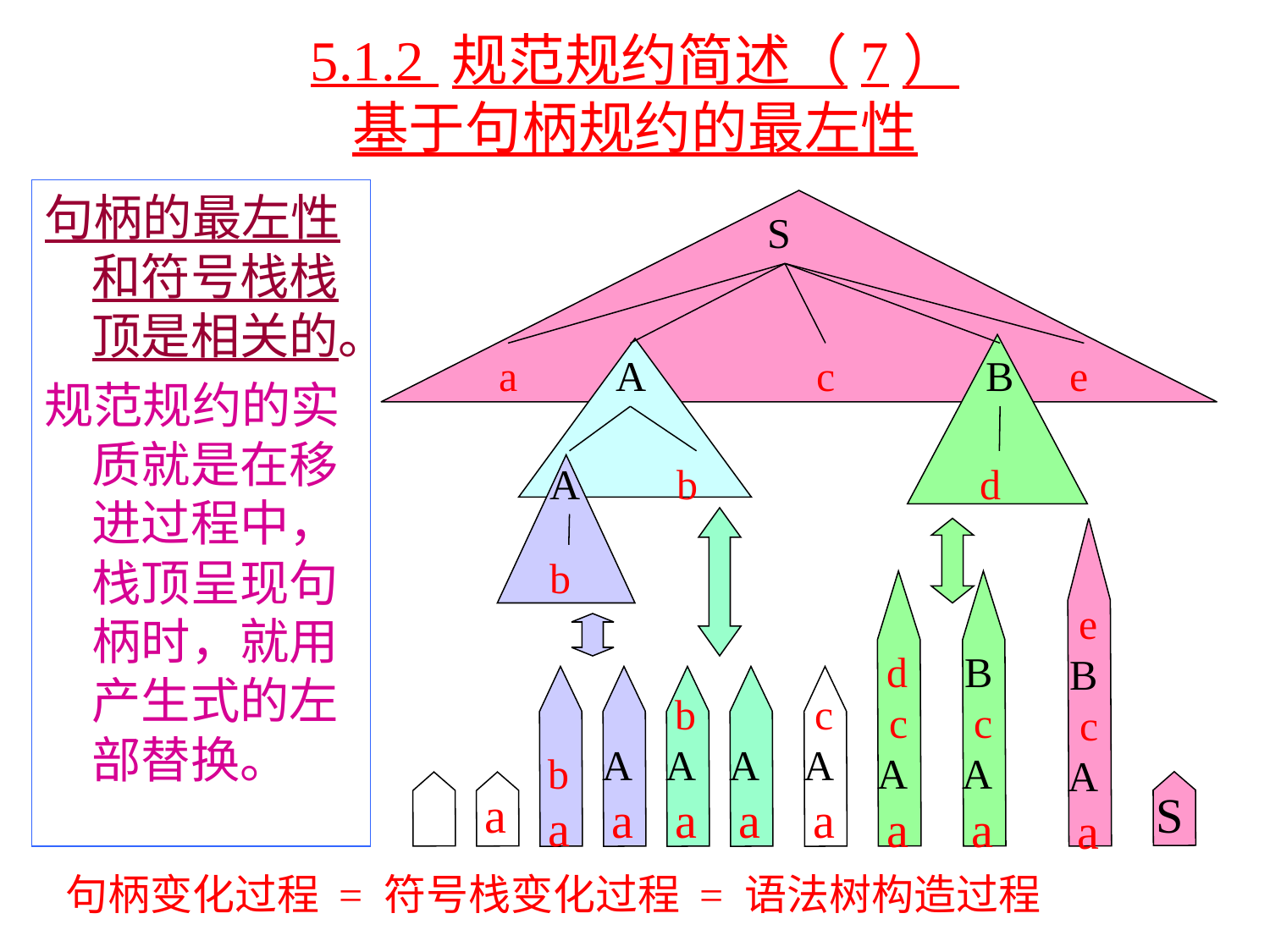

# 5.1.2 规范规约简述（7） 基于句柄规约的最左性
句柄的最左性和符号栈栈顶是相关的。
规范规约的实质就是在移进过程中，栈顶呈现句柄时，就用产生式的左部替换。

S

a
A
c
B
e
A
b
d

b

e
B
c
A
a

d
c
A
a

B
c
A
a

b
a

A
a
b
A
a

A
a
c
A
a
 S

a
句柄变化过程 = 符号栈变化过程 = 语法树构造过程